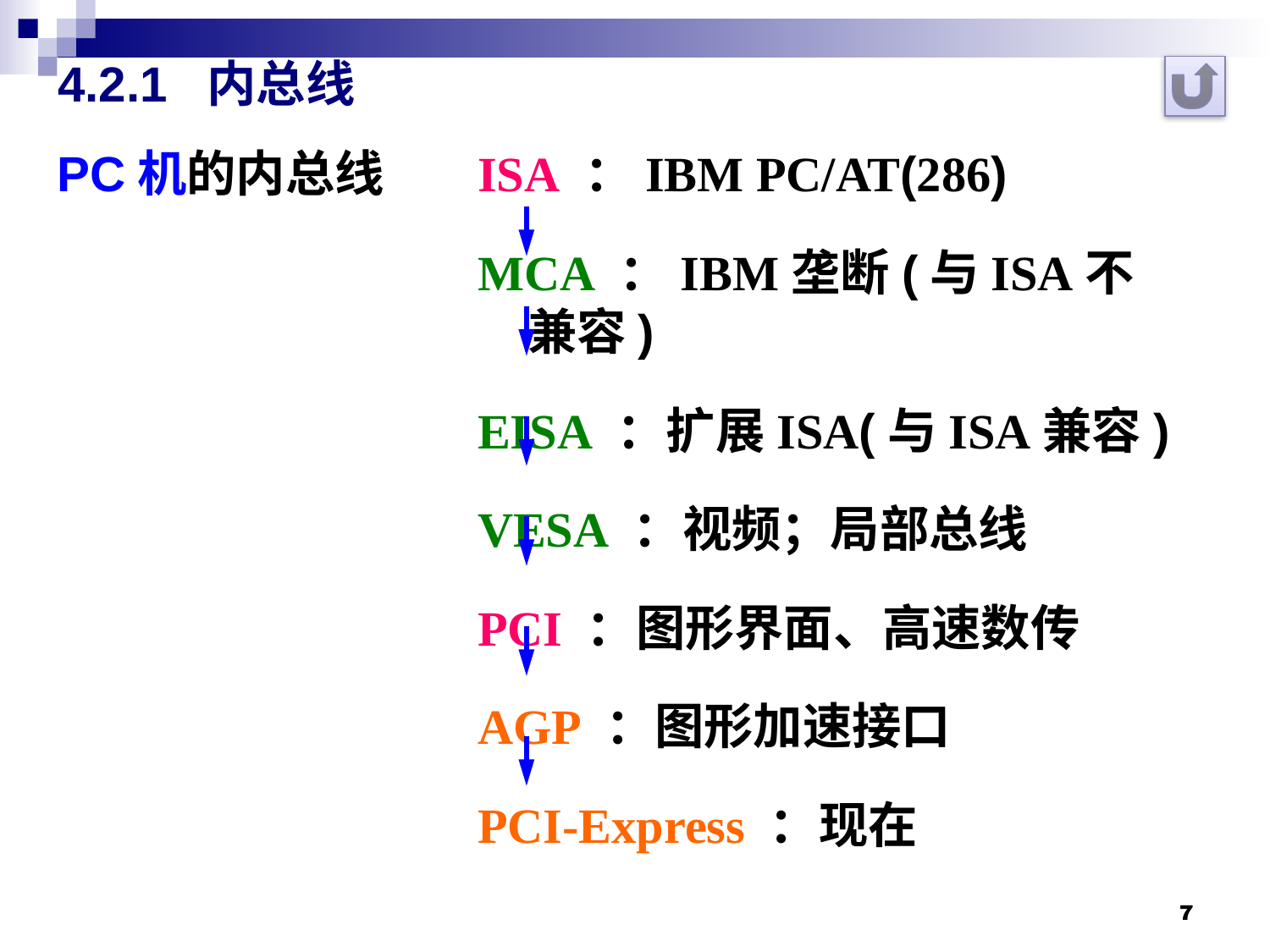

# 4.2.1  内总线

PC机的内总线
ISA ：IBM PC/AT(286)
MCA ：IBM垄断(与ISA不兼容)
EISA ：扩展ISA(与ISA兼容)
VESA ：视频；局部总线
PCI ：图形界面、高速数传
AGP ：图形加速接口
PCI-Express ：现在

7